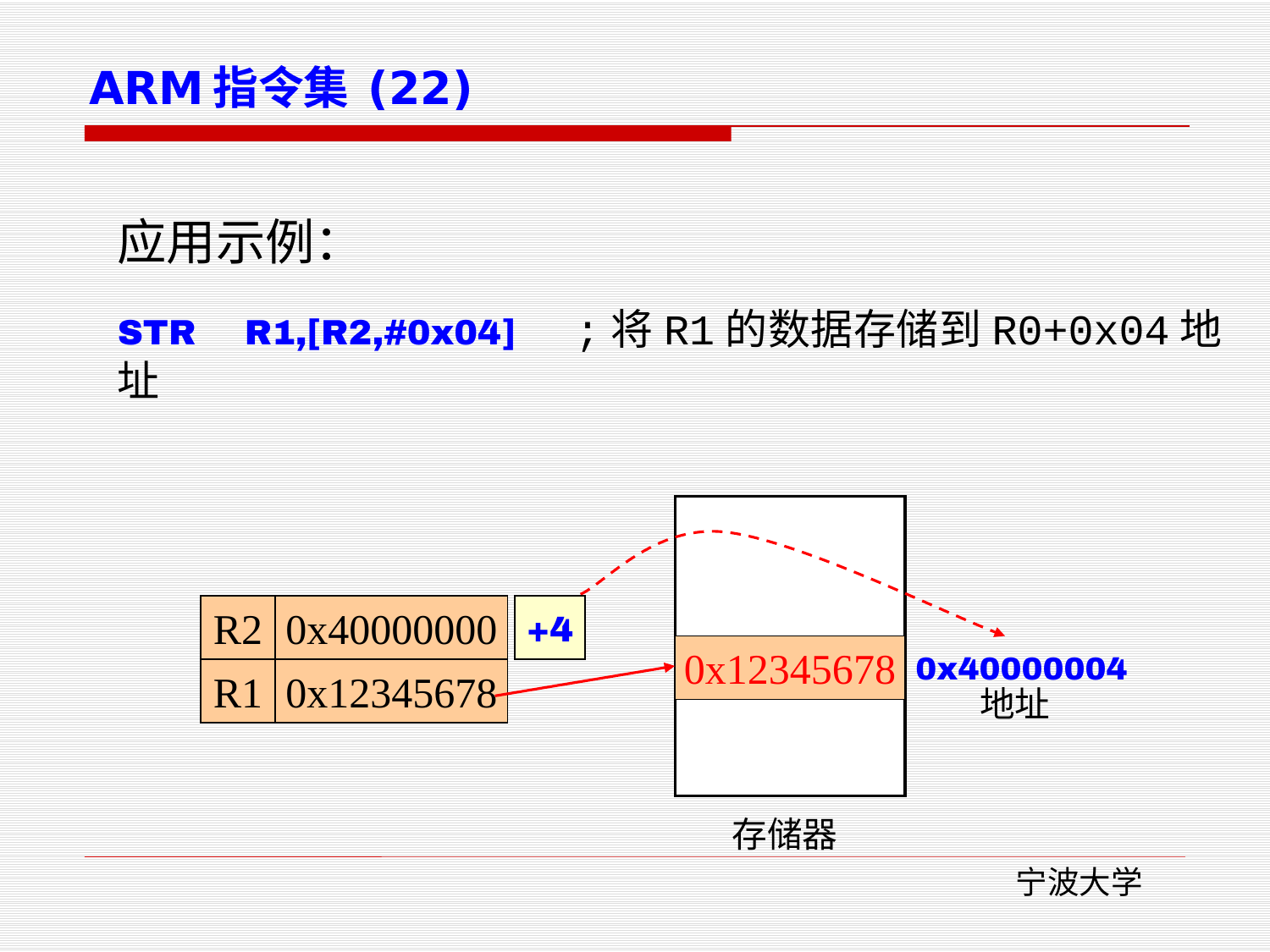

# ARM指令集 (22)
应用示例：
STR	R1,[R2,#0x04]  ;将R1的数据存储到R0+0x04地址

0x??
0x40000004
地址
存储器
R2
0x40000000
R1
0x12345678

+4
0x12345678